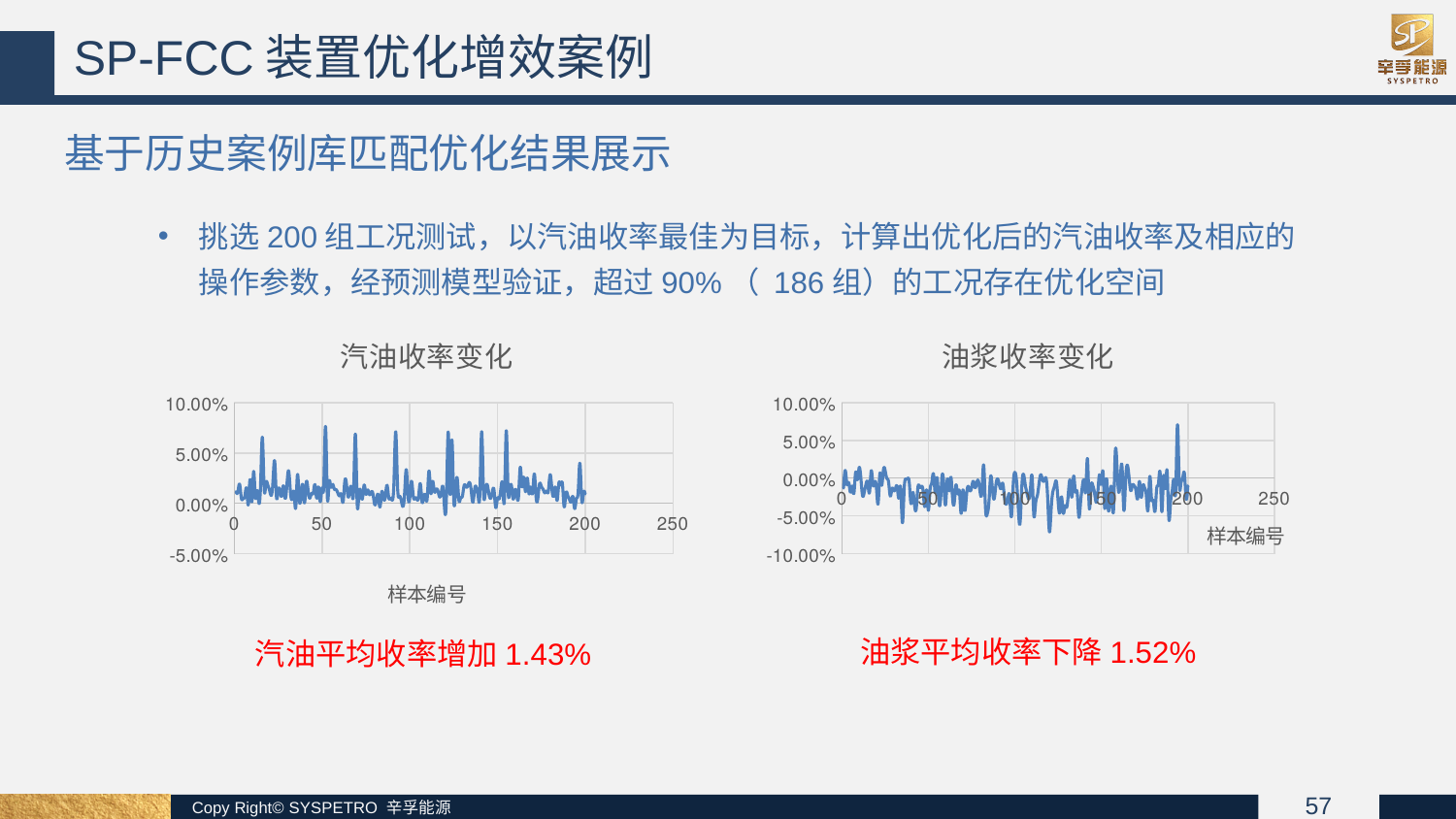

SP-FCC装置优化增效案例
基于历史案例库匹配优化结果展示
挑选200组工况测试，以汽油收率最佳为目标，计算出优化后的汽油收率及相应的操作参数，经预测模型验证，超过90%（ 186组）的工况存在优化空间

### Chart: 汽油收率变化

| Category | 汽油增量 |
|---|---|

### Chart: 油浆收率变化

| Category |  |
|---|---|
油浆平均收率下降1.52%
汽油平均收率增加1.43%